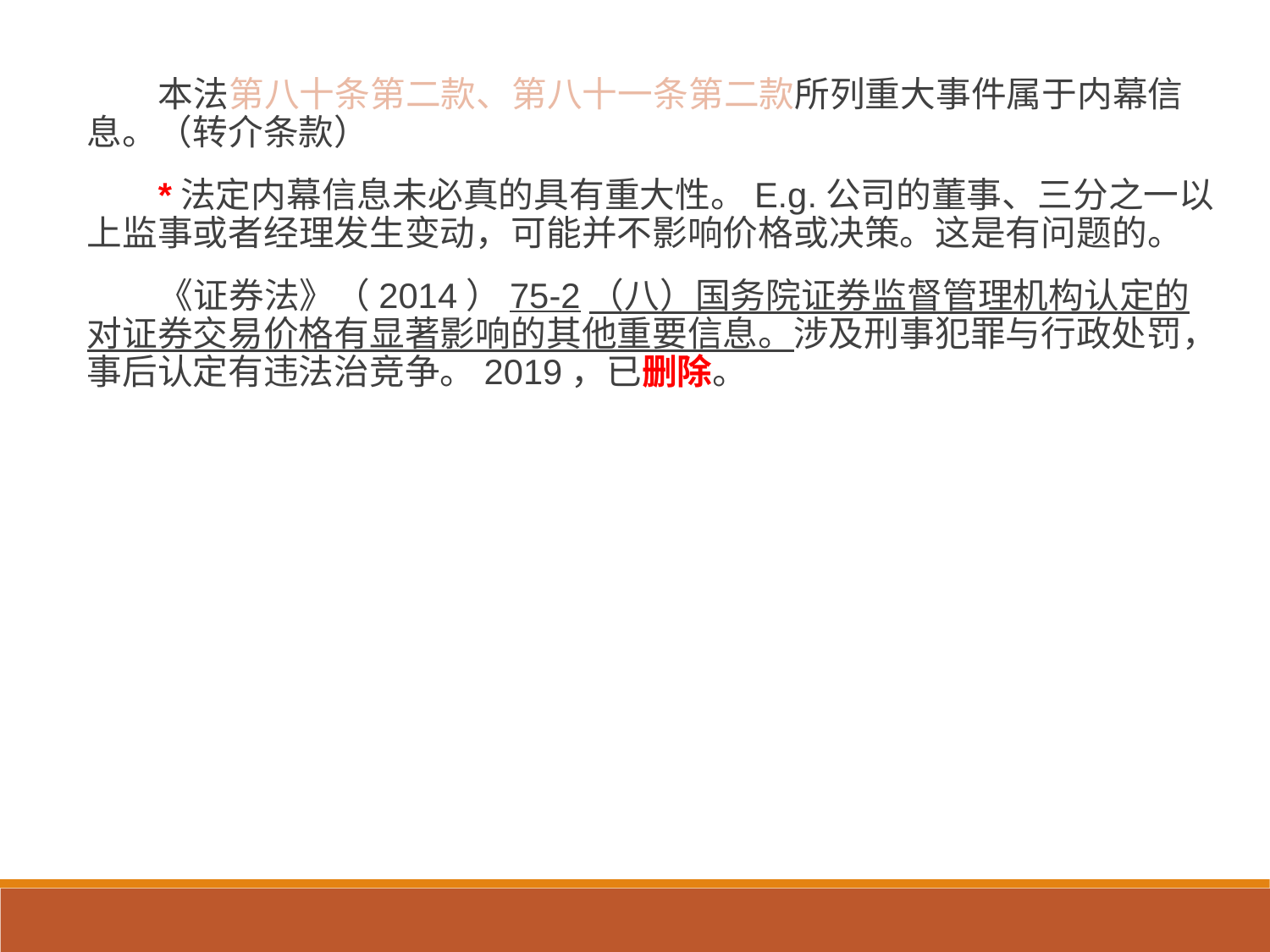

本法第八十条第二款、第八十一条第二款所列重大事件属于内幕信息。（转介条款）
*法定内幕信息未必真的具有重大性。E.g.公司的董事、三分之一以上监事或者经理发生变动，可能并不影响价格或决策。这是有问题的。
《证券法》（2014）75-2（八）国务院证券监督管理机构认定的对证券交易价格有显著影响的其他重要信息。涉及刑事犯罪与行政处罚，事后认定有违法治竞争。2019，已删除。